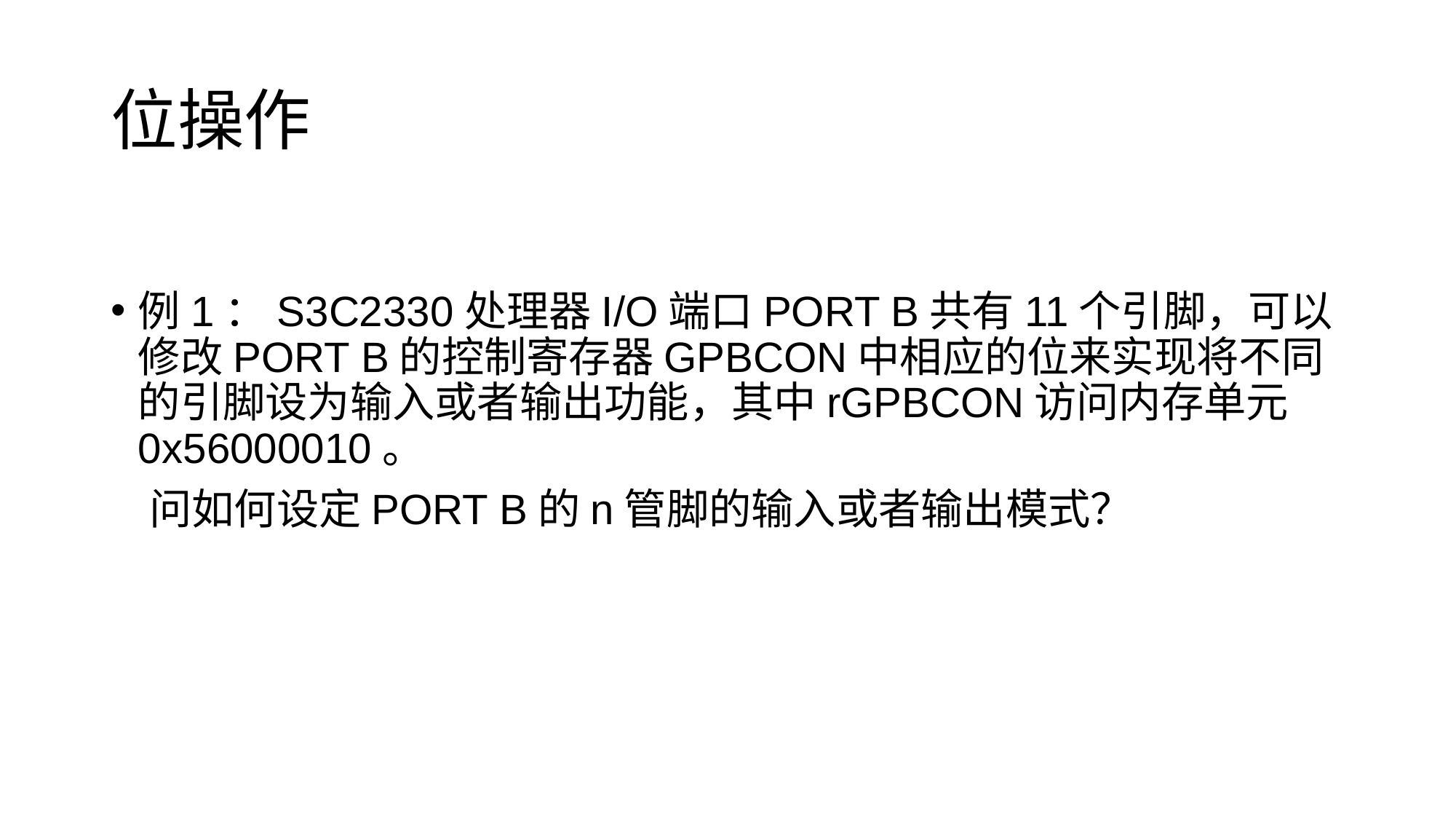

# 位操作

例1：S3C2330处理器I/O端口PORT B共有11个引脚，可以修改PORT B的控制寄存器GPBCON中相应的位来实现将不同的引脚设为输入或者输出功能，其中rGPBCON访问内存单元0x56000010。
   问如何设定PORT B的n管脚的输入或者输出模式？